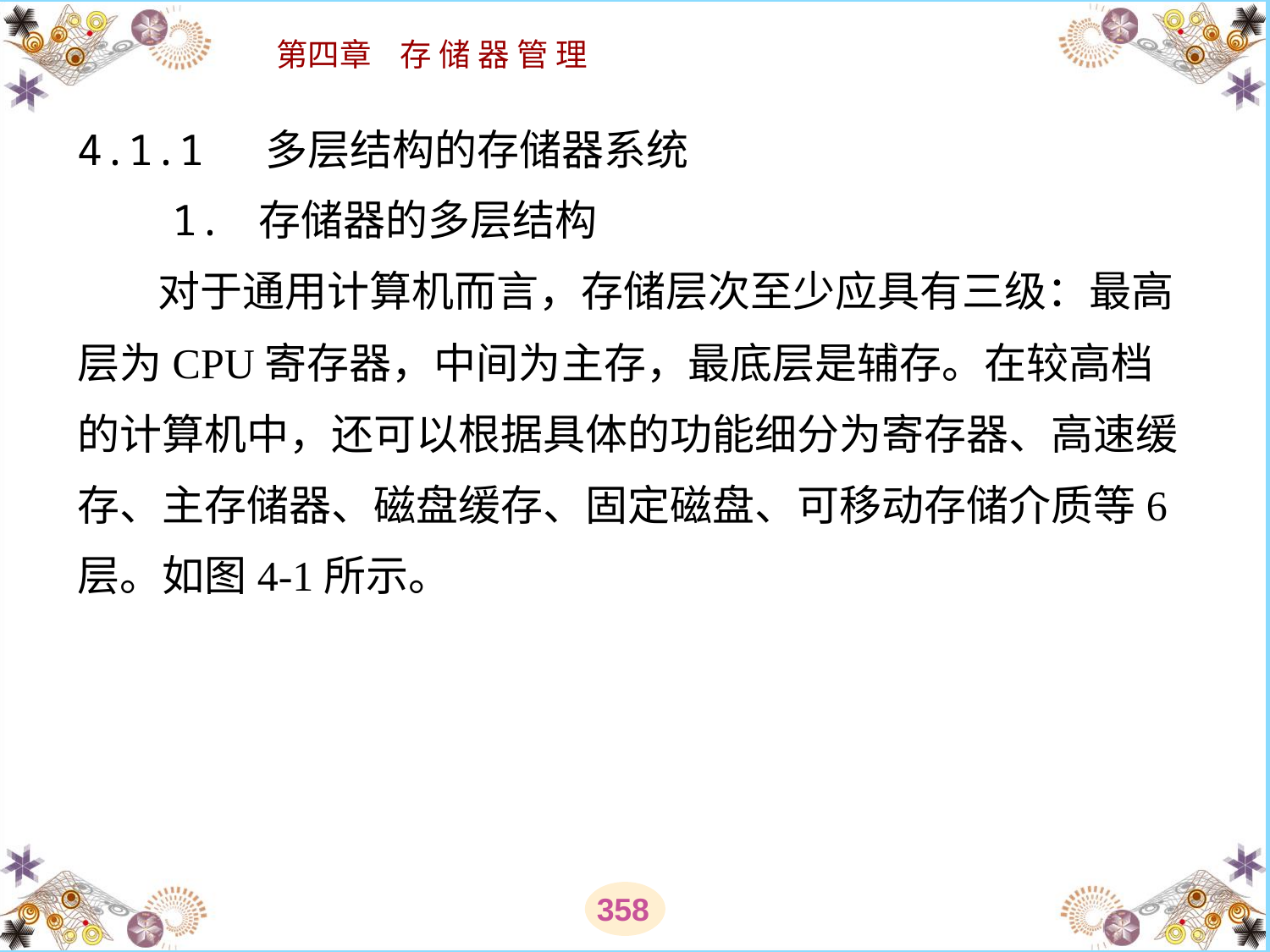

# 4.1.1  多层结构的存储器系统 　　1. 存储器的多层结构 　    对于通用计算机而言，存储层次至少应具有三级：最高层为CPU寄存器，中间为主存，最底层是辅存。在较高档的计算机中，还可以根据具体的功能细分为寄存器、高速缓存、主存储器、磁盘缓存、固定磁盘、可移动存储介质等6层。如图4-1所示。